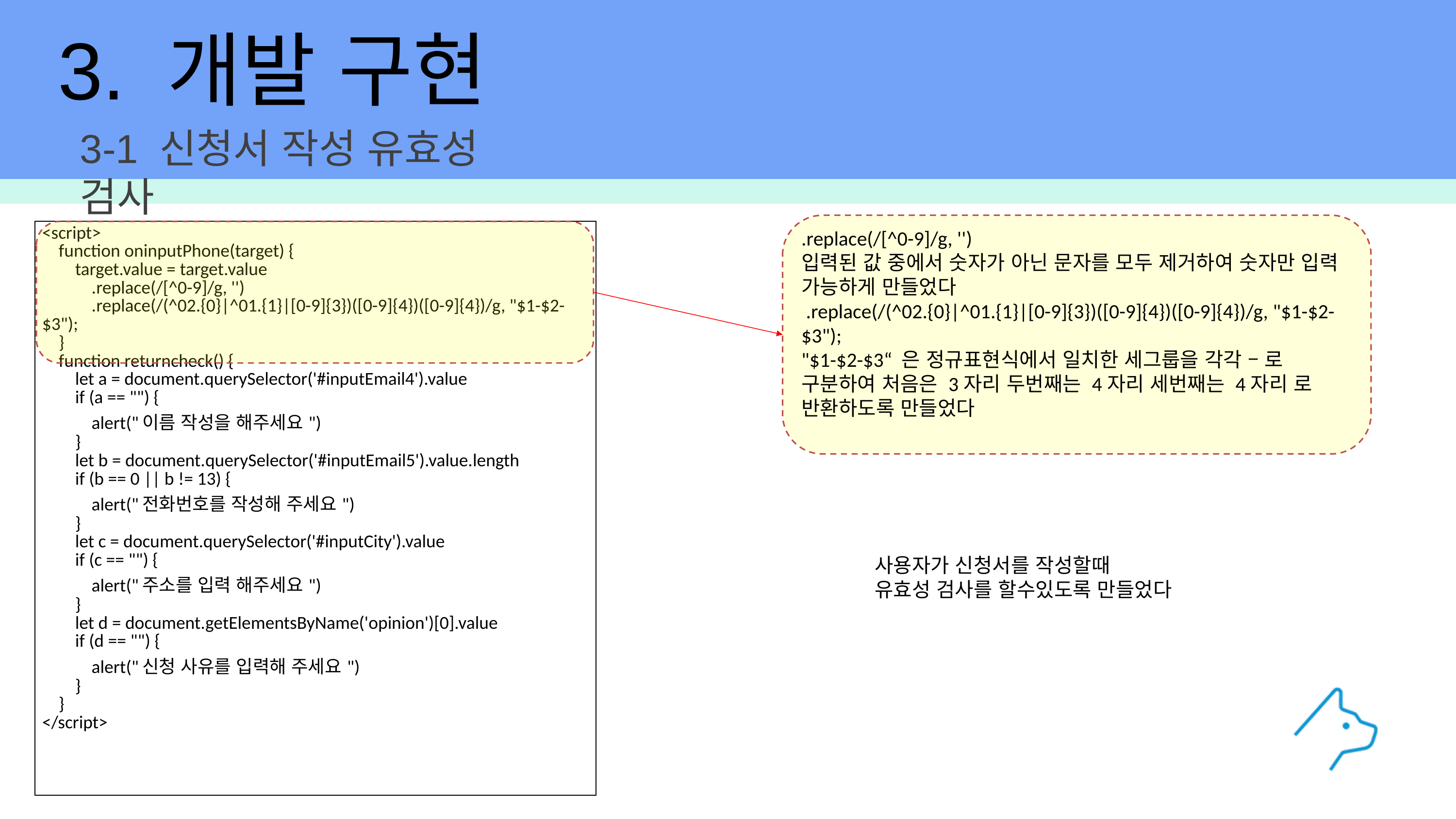

3. 개발 구현
3-1 신청서 작성 유효성 검사
.replace(/[^0-9]/g, '')
입력된 값 중에서 숫자가 아닌 문자를 모두 제거하여 숫자만 입력 가능하게 만들었다
 .replace(/(^02.{0}|^01.{1}|[0-9]{3})([0-9]{4})([0-9]{4})/g, "$1-$2-$3");
"$1-$2-$3“ 은 정규표현식에서 일치한 세그룹을 각각 – 로 구분하여 처음은 3자리 두번째는 4자리 세번째는 4자리 로 반환하도록 만들었다

| <script>     function oninputPhone(target) {         target.value = target.value             .replace(/[^0-9]/g, '')             .replace(/(^02.{0}|^01.{1}|[0-9]{3})([0-9]{4})([0-9]{4})/g, "$1-$2-$3");     }     function returncheck() {         let a = document.querySelector('#inputEmail4').value         if (a == "") {             alert("이름 작성을 해주세요")         }         let b = document.querySelector('#inputEmail5').value.length         if (b == 0 || b != 13) {             alert("전화번호를 작성해 주세요")         }         let c = document.querySelector('#inputCity').value         if (c == "") {             alert("주소를 입력 해주세요")         }         let d = document.getElementsByName('opinion')[0].value         if (d == "") {             alert("신청 사유를 입력해 주세요")         }     } </script> |
| --- |

사용자가 신청서를 작성할때
유효성 검사를 할수있도록 만들었다